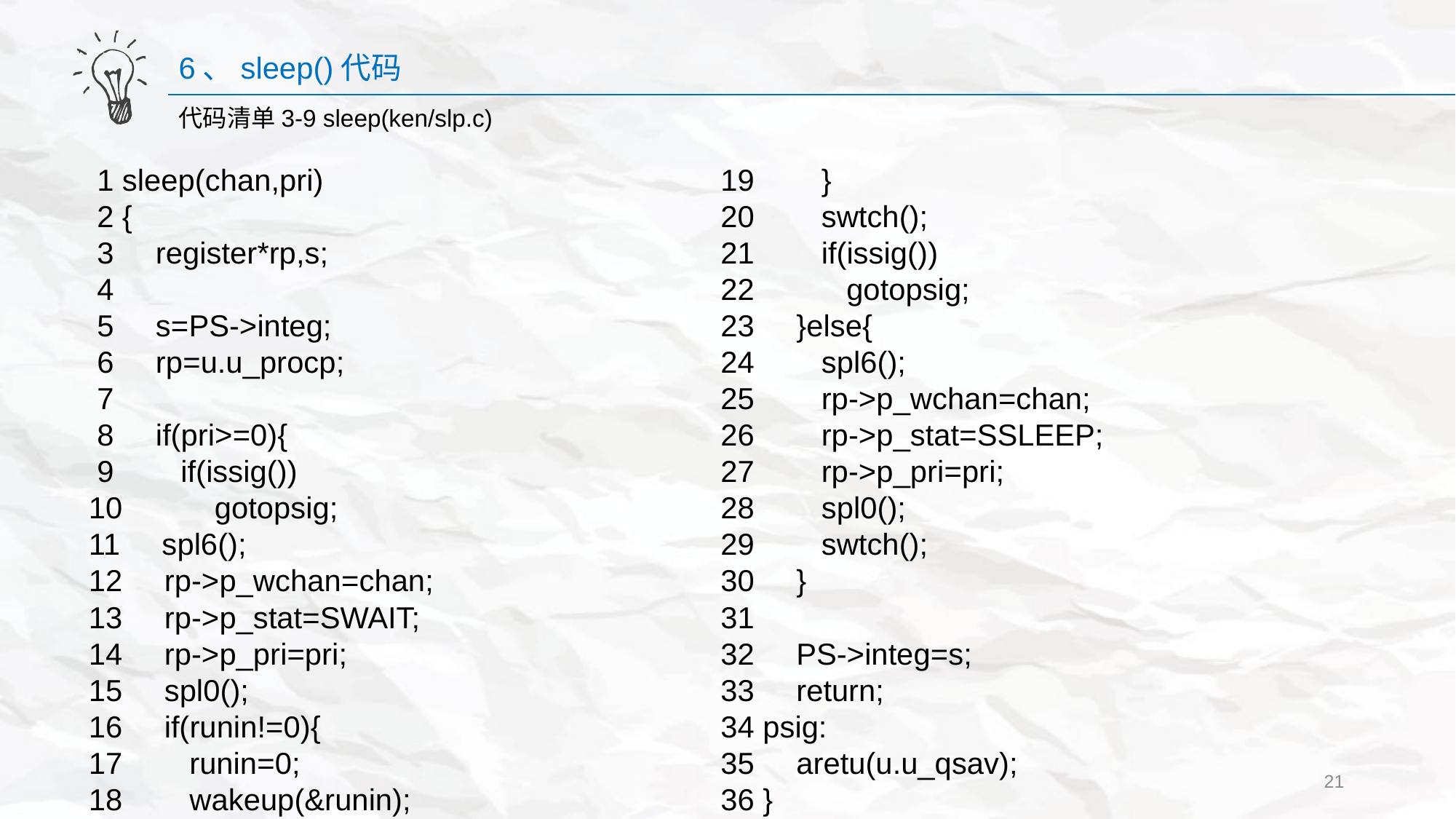

6、sleep()代码
代码清单3-9 sleep(ken/slp.c)
​ 1 ​sleep(chan,​pri)
​ 2​ {
​ 3     ​​​​​register​*rp,​s;
​ 4​
​ 5     ​​​​​s​=​PS->integ;
​ 6     ​​​​​rp​=​u.u_procp;
​ 7​
​ 8​​​​​     if(pri​>=​0)​{
​ 9​​​​​​​​​        if(issig())
​10           ​​​​​​​​​​​​​goto​psig;
​11​​​​​​​​​     spl6();
​12     ​​​​​​​​​rp->p_wchan​=​chan;
​13     ​​​​​​​​​rp->p_stat​=​SWAIT;
​14     ​​​​​​​​​rp->p_pri​=​pri;
​15     ​​​​​​​​​spl0();
​16     ​​​​​​​​​if(runin​!=​0)​{
​17​​​​​​​​​​​​​        runin​=​0;
​18        ​​​​​​​​​​​​​wakeup(&runin);
​19​​​​​​​​​        }
​20​​​​​​​​​        swtch();
​21​​​​​​​​​        if(issig())
​22​​​​​​​​​​​​​           goto​psig;
​23     ​​​​​}​else​{
​24        ​​​​​​​​​spl6();
​25        ​​​​​​​​​rp->p_wchan​=​chan;
​26        ​​​​​​​​​rp->p_stat​=​SSLEEP;
​27        ​​​​​​​​​rp->p_pri​=​pri;
​28​​​​​​​​​        spl0();
​29​​​​​​​​​        swtch();
​30     ​​​​​}
​31​
​32     ​​​​​PS->integ​=​s;
​33     ​​​​​return;
​34​ psig:
​35​​​​​     aretu(u.u_qsav);
​36 ​}
21